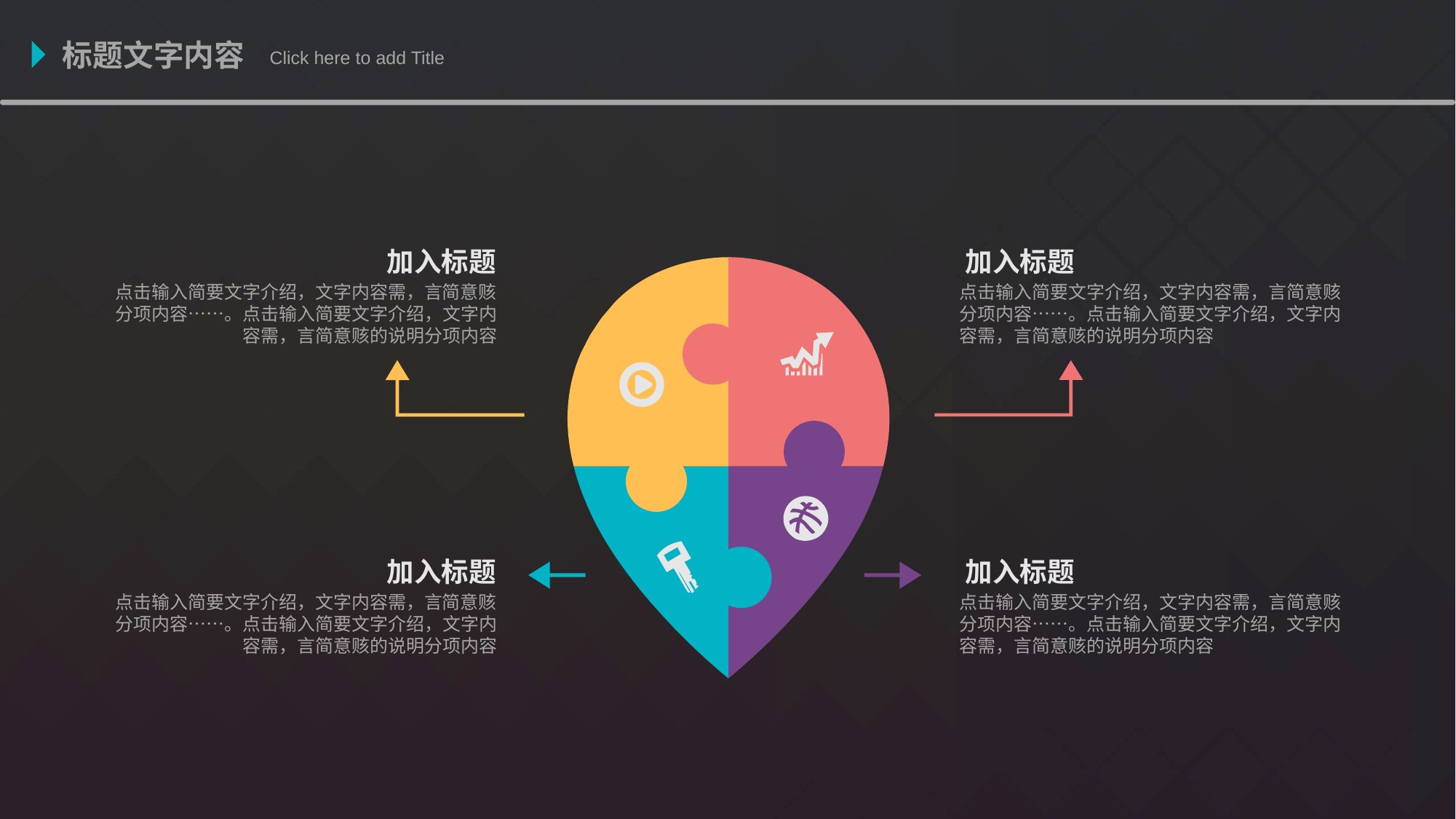

标题文字内容
  Click here to add Title

加入标题
点击输入简要文字介绍，文字内容需，言简意赅分项内容……。点击输入简要文字介绍，文字内容需，言简意赅的说明分项内容
加入标题
点击输入简要文字介绍，文字内容需，言简意赅分项内容……。点击输入简要文字介绍，文字内容需，言简意赅的说明分项内容

加入标题
点击输入简要文字介绍，文字内容需，言简意赅分项内容……。点击输入简要文字介绍，文字内容需，言简意赅的说明分项内容
加入标题
点击输入简要文字介绍，文字内容需，言简意赅分项内容……。点击输入简要文字介绍，文字内容需，言简意赅的说明分项内容